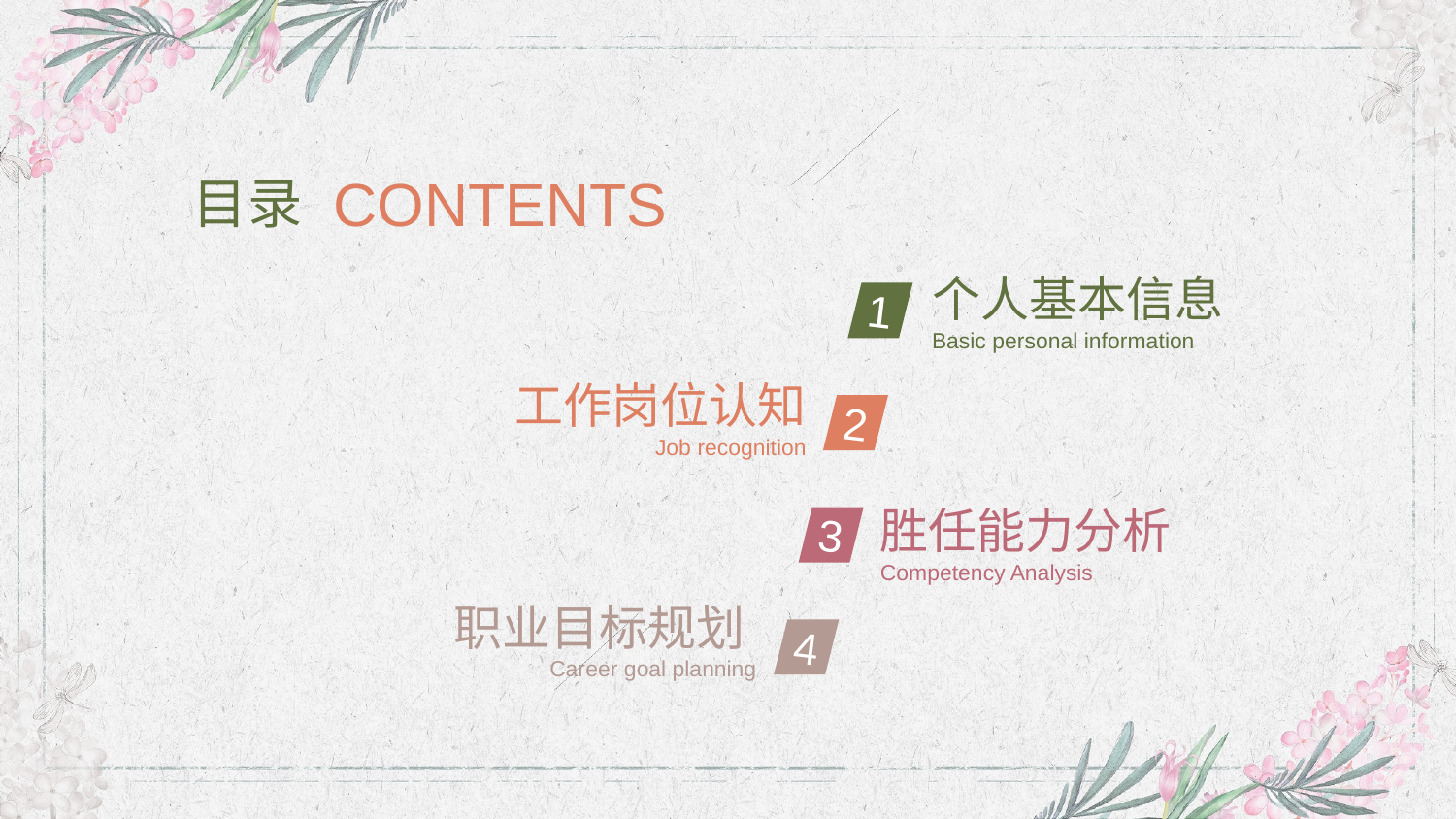

目录
CONTENTS
个人基本信息Basic personal information
1
工作岗位认知
Job recognition
2
胜任能力分析Competency Analysis
3
职业目标规划Career goal planning
4